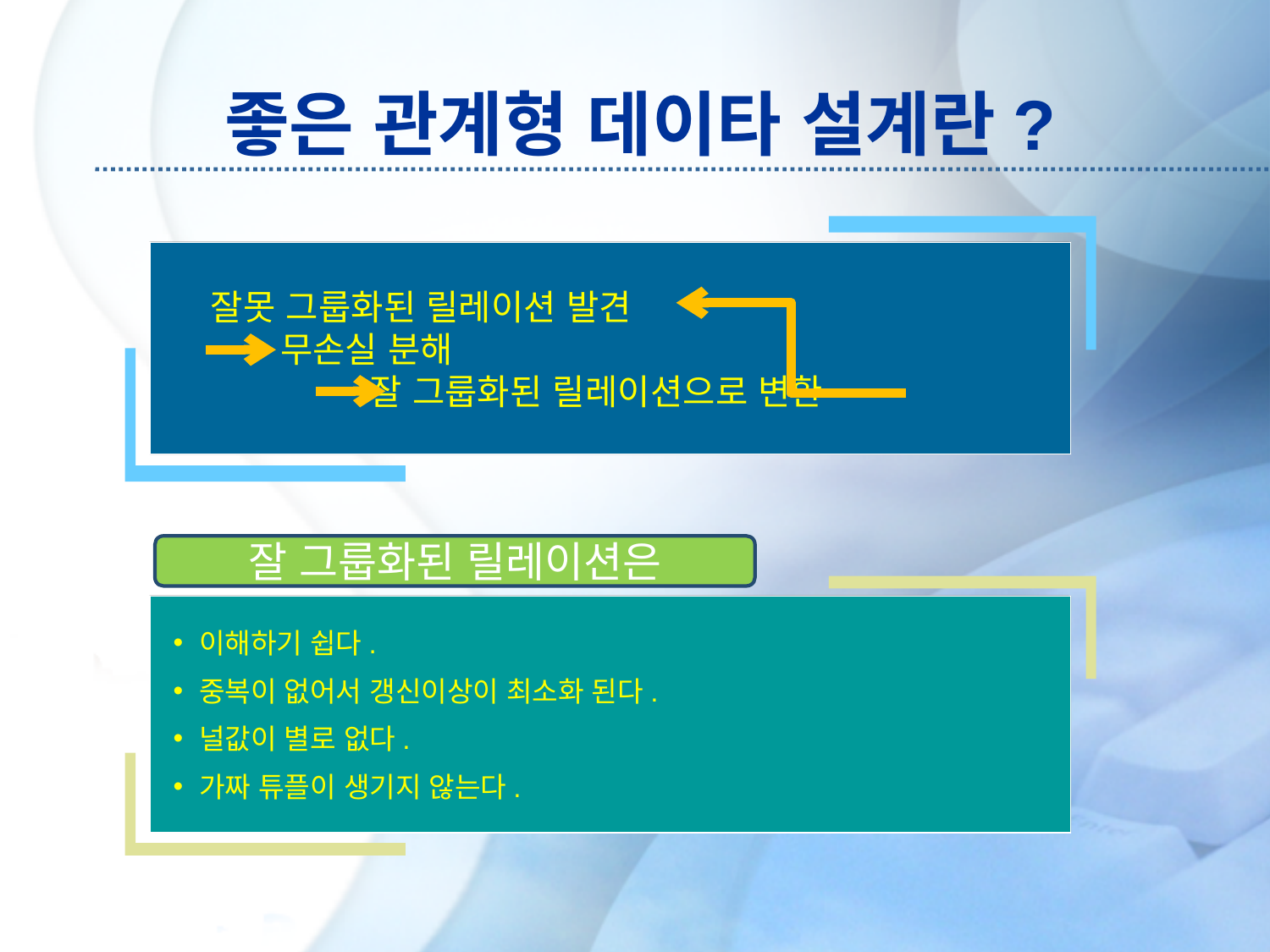

# 좋은 관계형 데이타 설계란?

    잘못 그룹화된 릴레이션 발견
           무손실 분해
                    잘 그룹화된 릴레이션으로 변환

잘 그룹화된 릴레이션은

이해하기 쉽다.
중복이 없어서 갱신이상이 최소화 된다.
널값이 별로 없다.
가짜 튜플이 생기지 않는다.